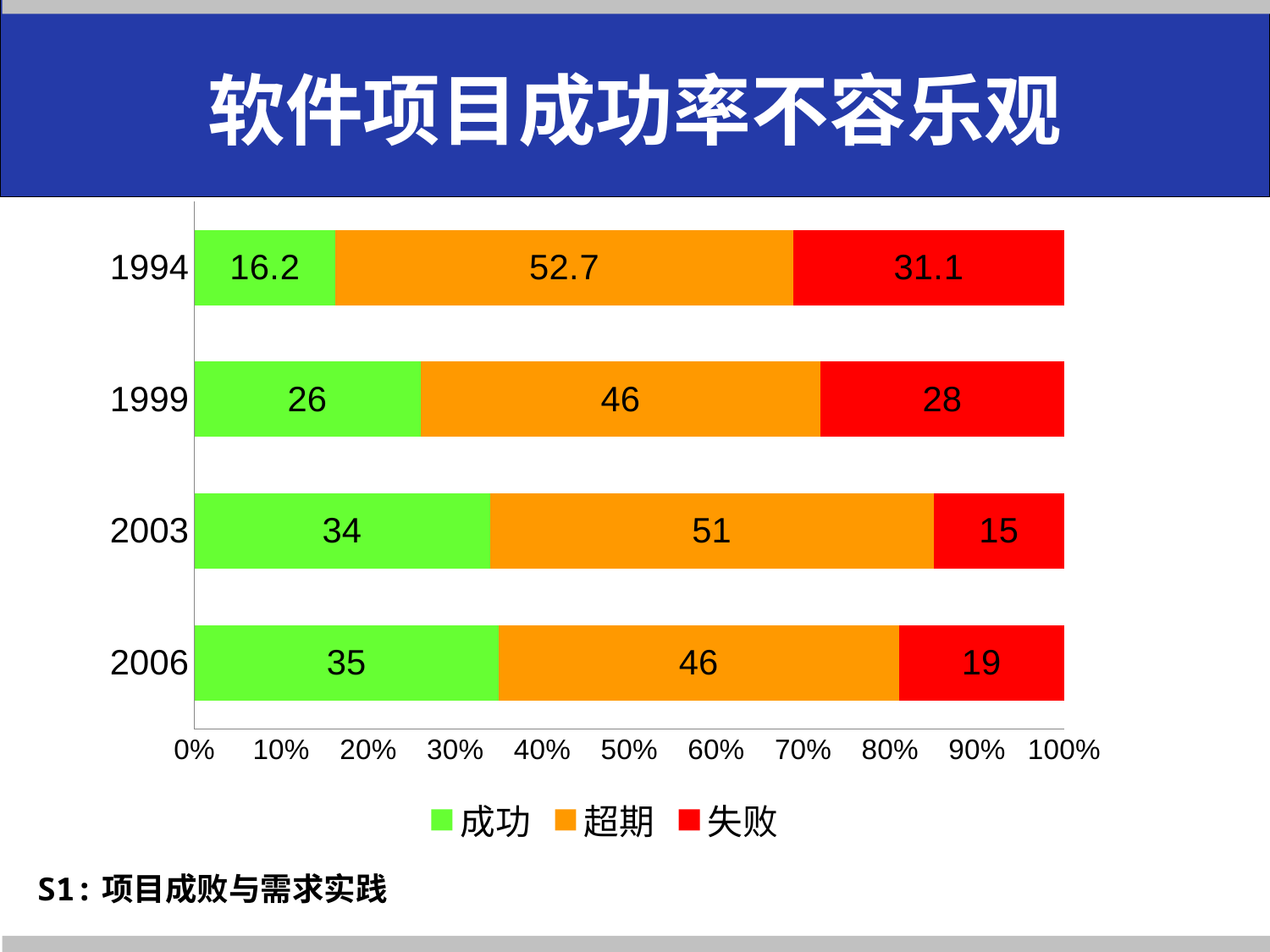

# 软件项目成功率不容乐观

### Chart

| Category | 成功 | 超期 | 失败 |
|---|---|---|---|
| 2006 | 35.0 | 46.0 | 19.0 |
| 2003 | 34.0 | 51.0 | 15.0 |
| 1999 | 26.0 | 46.0 | 28.0 |
| 1994 | 16.2 | 52.7 | 31.1 |
S1:项目成败与需求实践
227